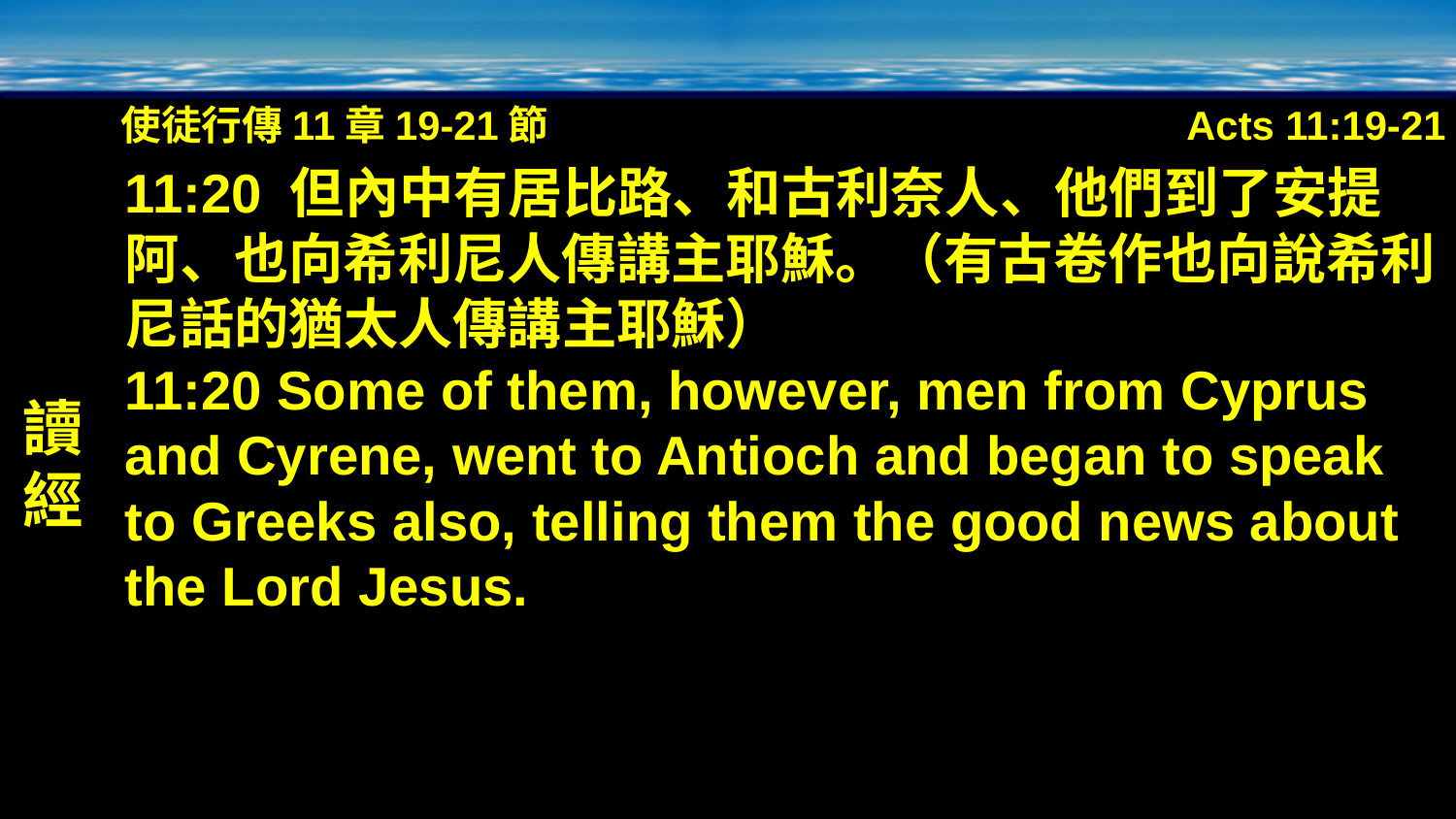

使徒行傳11章19-21節
Acts 11:19-21
讀經
11:20 但內中有居比路、和古利奈人、他們到了安提阿、也向希利尼人傳講主耶穌。（有古卷作也向說希利尼話的猶太人傳講主耶穌）
11:20 Some of them, however, men from Cyprus and Cyrene, went to Antioch and began to speak to Greeks also, telling them the good news about the Lord Jesus.